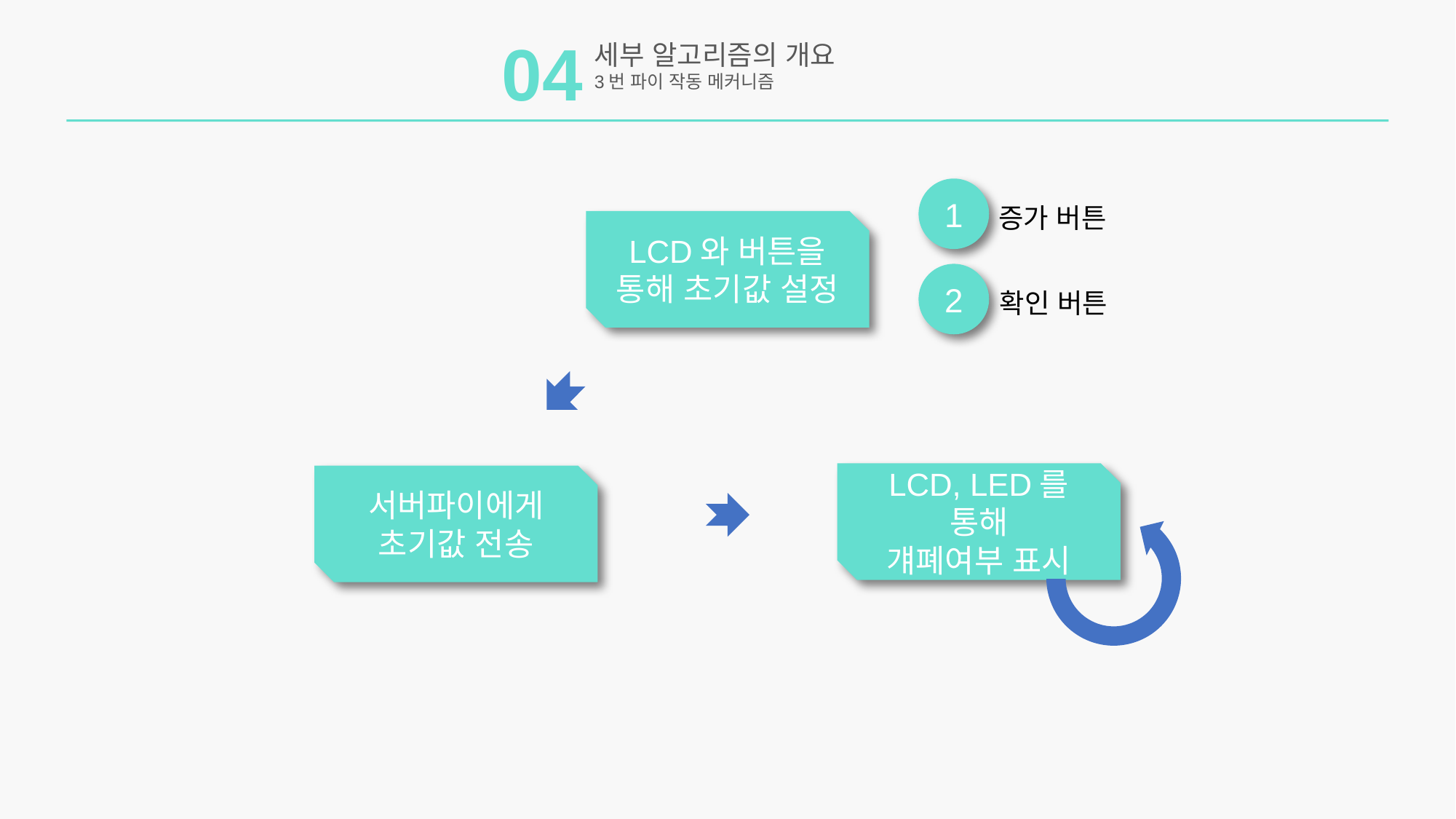

04
세부 알고리즘의 개요
3번 파이 작동 메커니즘

1
증가 버튼
LCD와 버튼을
통해 초기값 설정
2
확인 버튼

LCD, LED를 통해
걔폐여부 표시
서버파이에게
초기값 전송